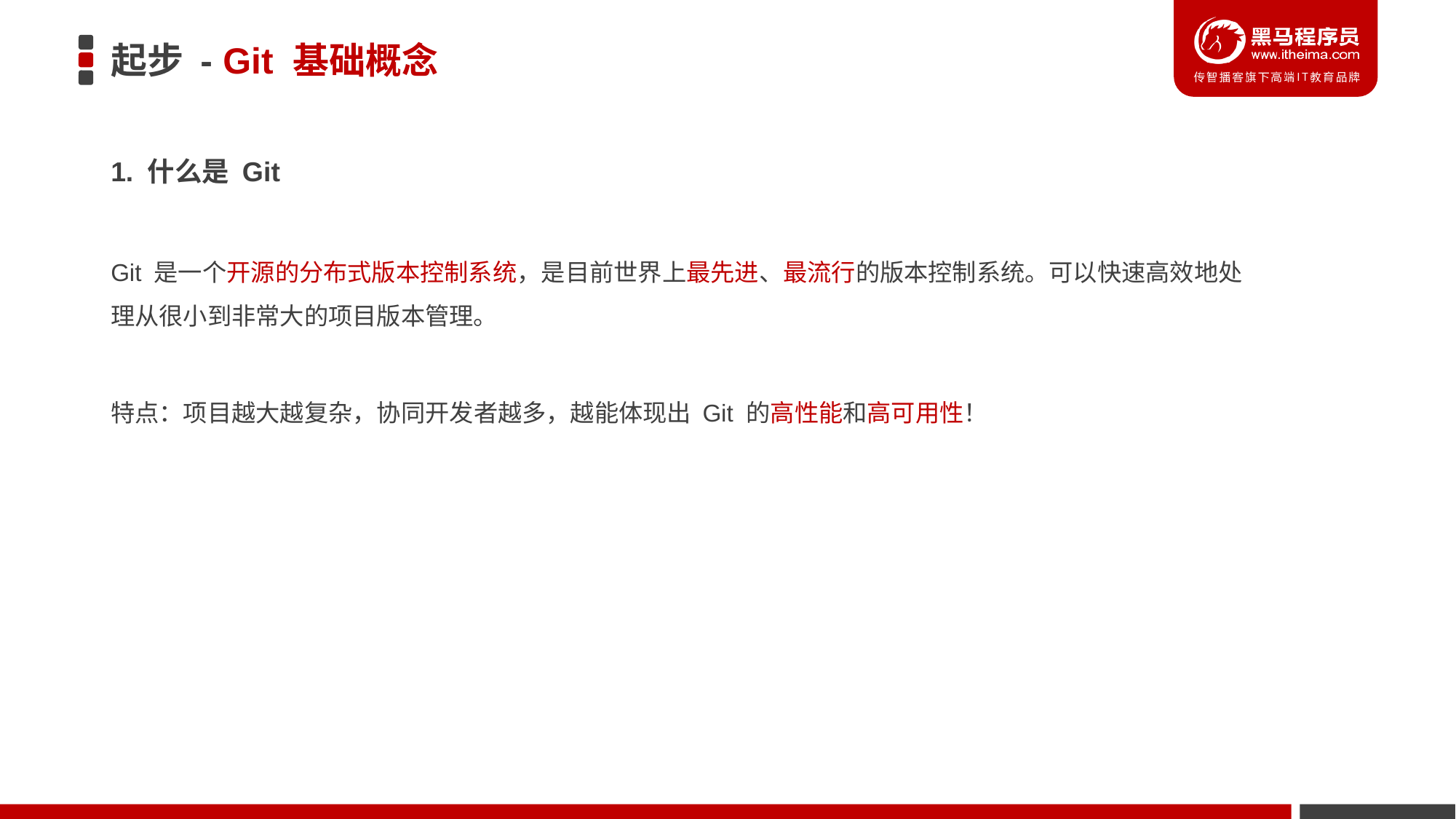

# 起步 - Git 基础概念
1. 什么是 Git
Git 是一个开源的分布式版本控制系统，是目前世界上最先进、最流行的版本控制系统。可以快速高效地处理从很小到非常大的项目版本管理。

特点：项目越大越复杂，协同开发者越多，越能体现出 Git 的高性能和高可用性！